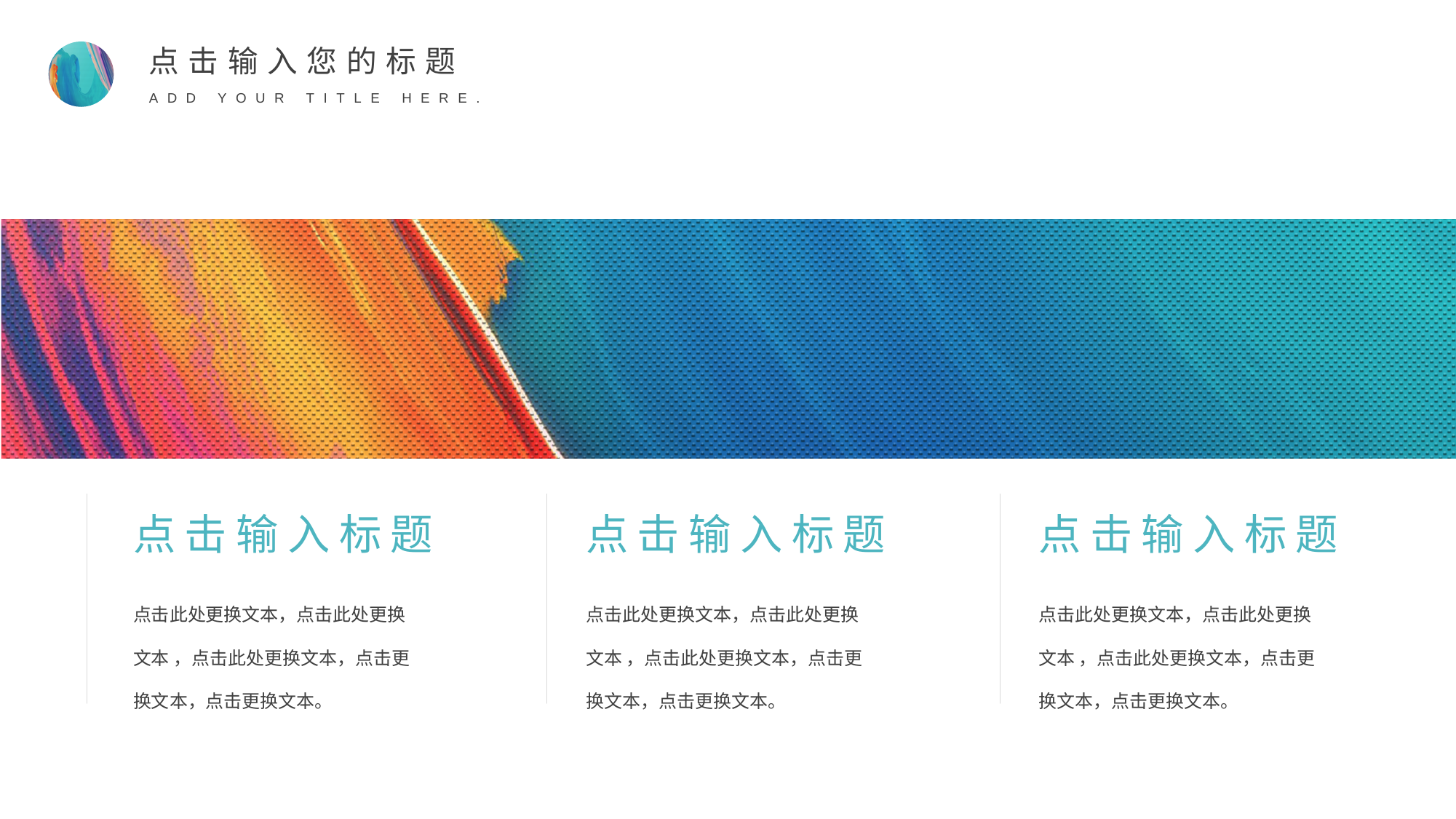

点击输入您的标题
ADD YOUR TITLE HERE.

点击输入标题
点击此处更换文本，点击此处更换文本 ，点击此处更换文本，点击更换文本，点击更换文本。
点击输入标题
点击此处更换文本，点击此处更换文本 ，点击此处更换文本，点击更换文本，点击更换文本。
点击输入标题
点击此处更换文本，点击此处更换文本 ，点击此处更换文本，点击更换文本，点击更换文本。